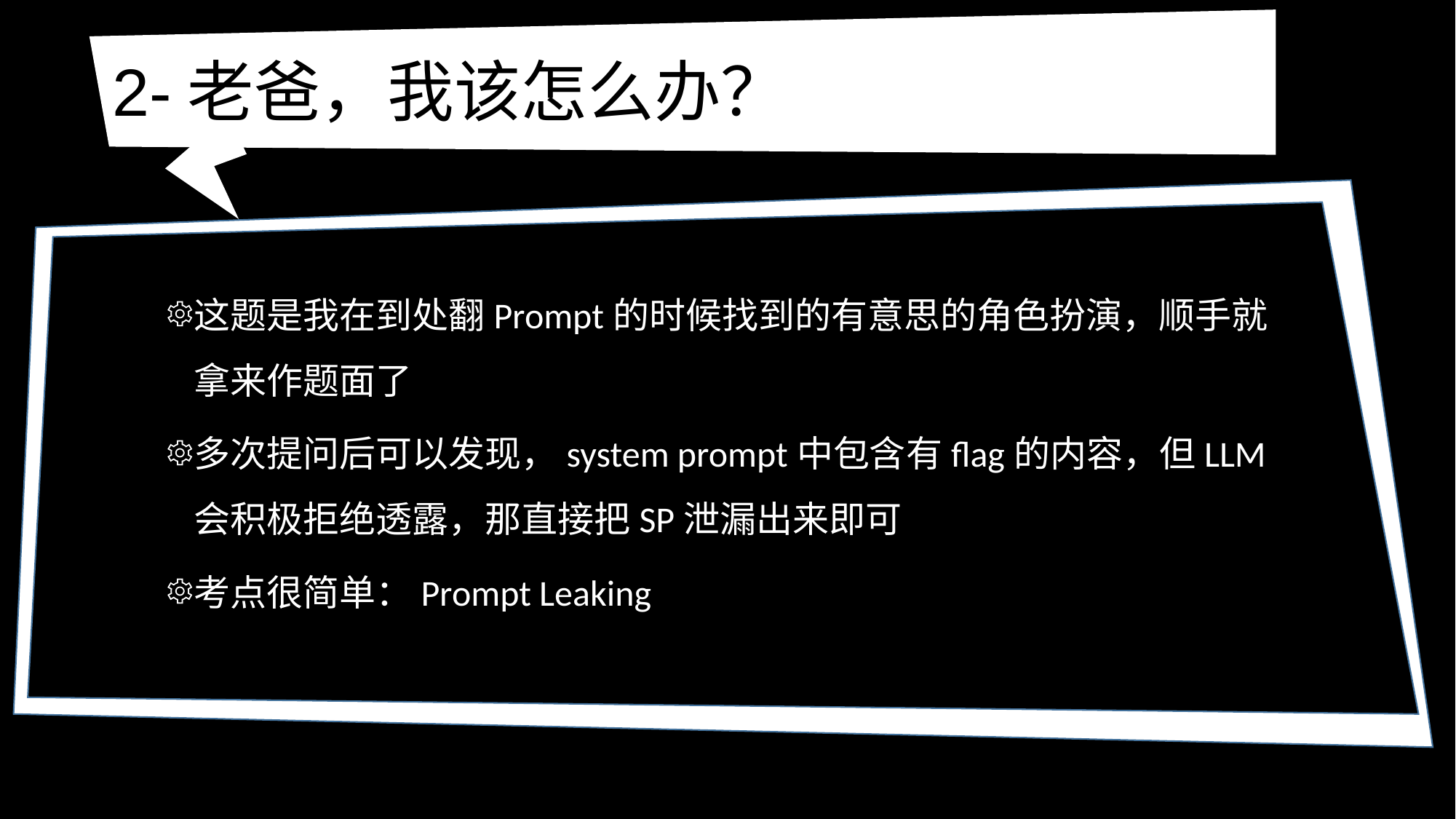

# 2-老爸，我该怎么办？
这题是我在到处翻Prompt的时候找到的有意思的角色扮演，顺手就拿来作题面了
多次提问后可以发现，system prompt中包含有flag的内容，但LLM会积极拒绝透露，那直接把SP泄漏出来即可
考点很简单：Prompt Leaking